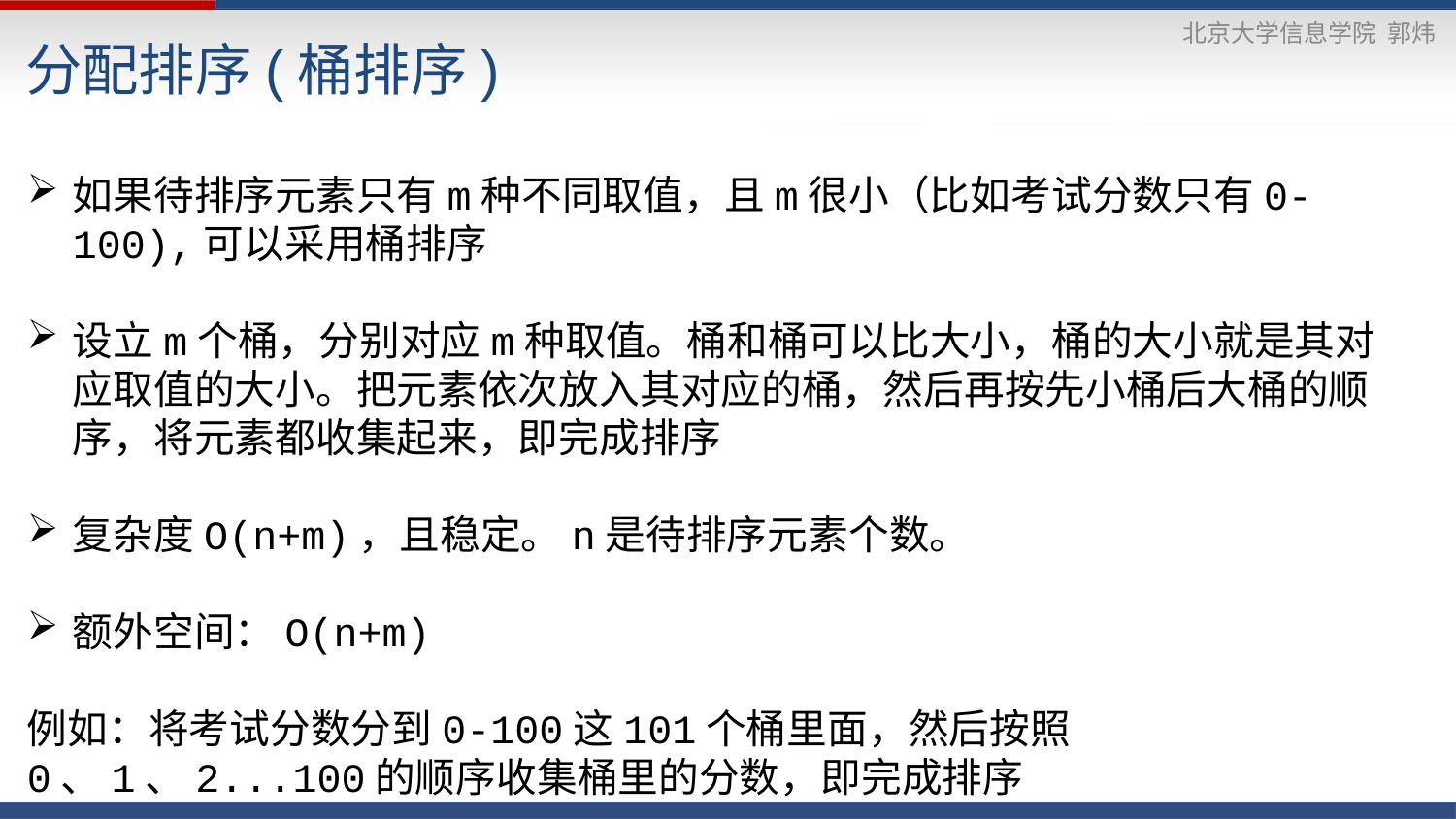

分配排序(桶排序)

如果待排序元素只有m种不同取值，且m很小（比如考试分数只有0-100),可以采用桶排序

设立m个桶，分别对应m种取值。桶和桶可以比大小，桶的大小就是其对应取值的大小。把元素依次放入其对应的桶，然后再按先小桶后大桶的顺序，将元素都收集起来，即完成排序

复杂度O(n+m)，且稳定。n是待排序元素个数。

额外空间：O(n+m)

例如：将考试分数分到0-100这101个桶里面，然后按照0、1、2...100的顺序收集桶里的分数，即完成排序
76